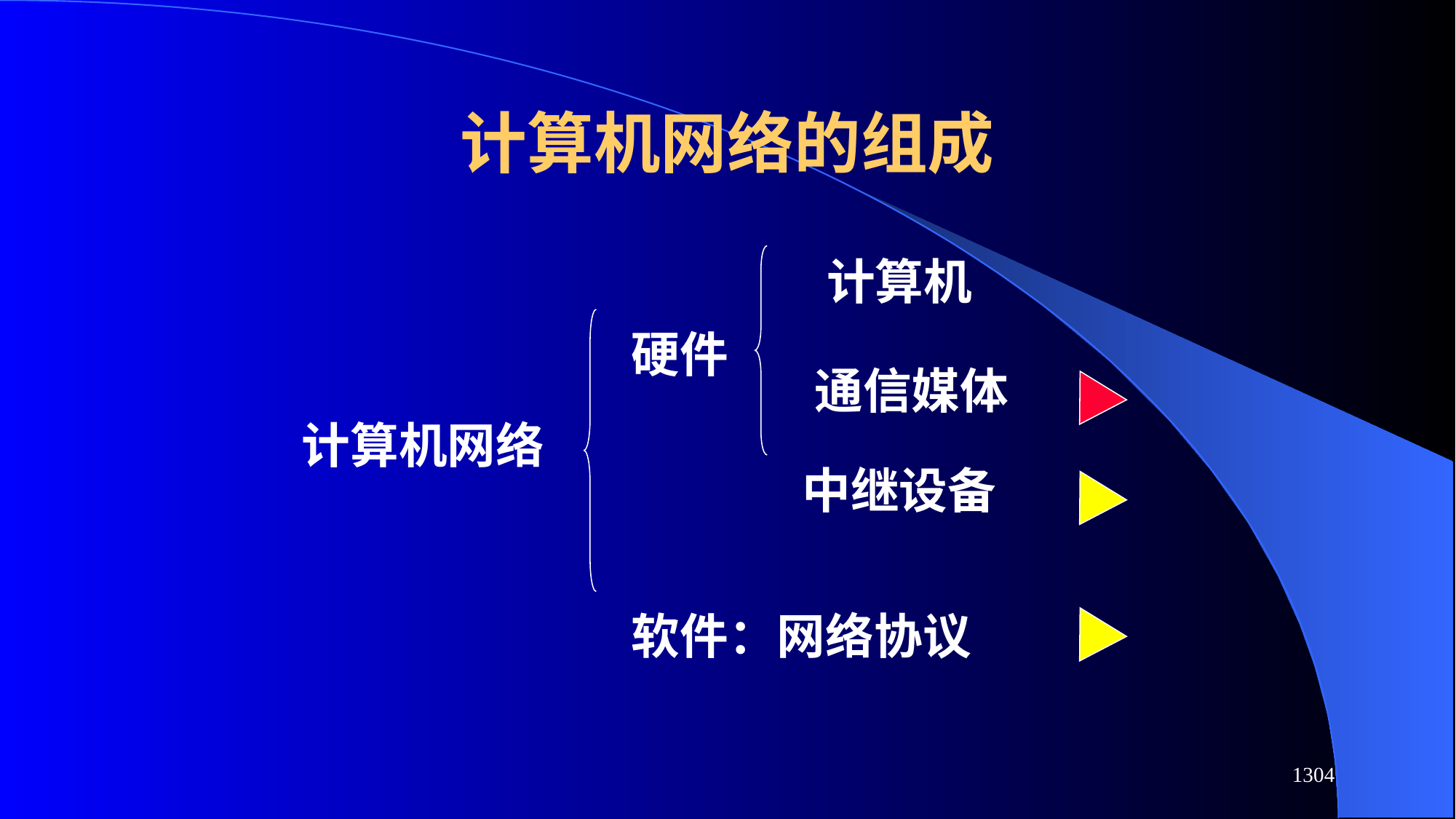

# 计算机网络的组成

计算机

硬件
通信媒体
计算机网络
中继设备
软件：网络协议

1304